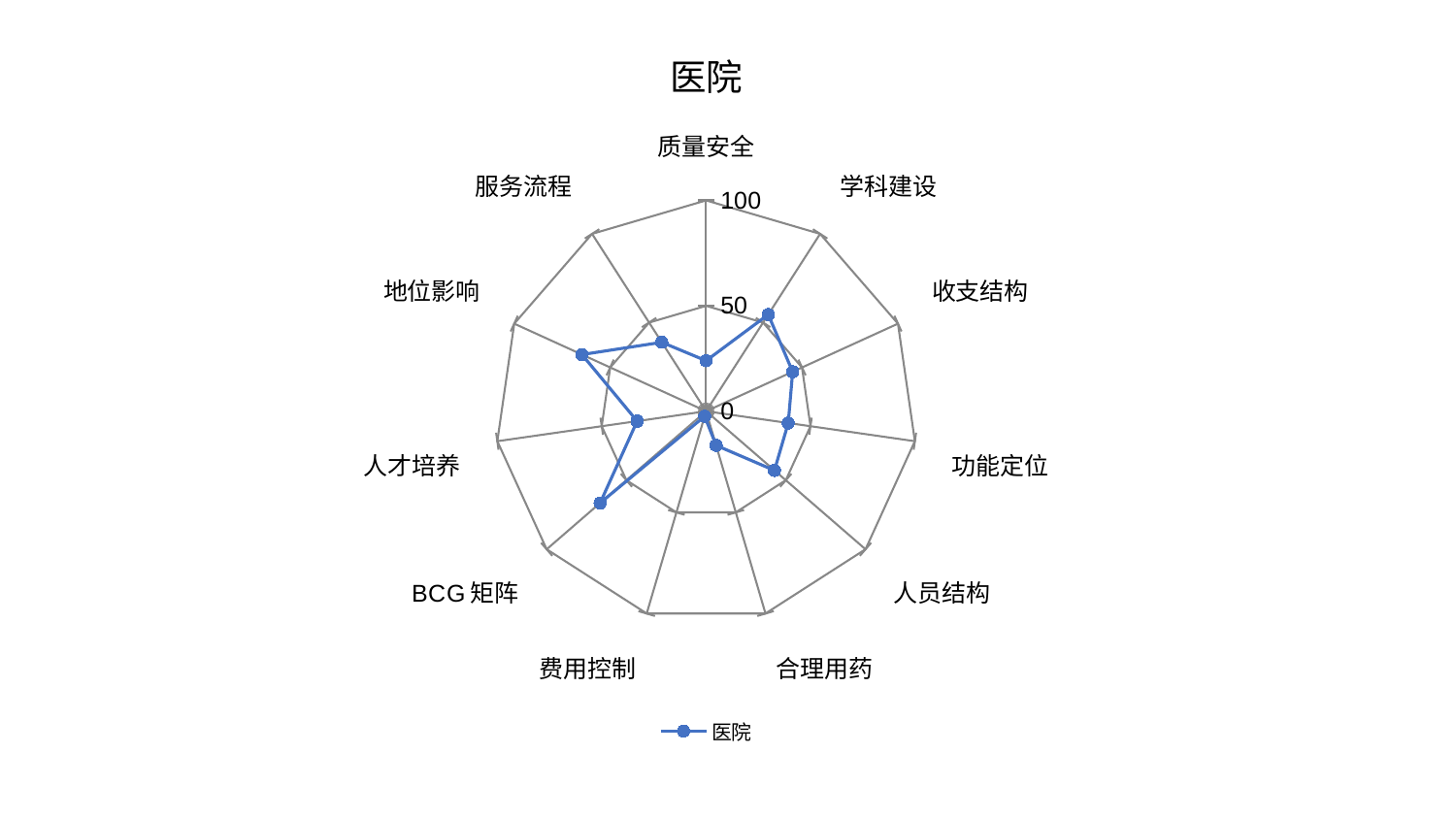

### Chart: 医院

| Category | 医院 |
|---|---|
| 质量安全 | 23.963271892417236 |
| 学科建设 | 54.516806981665944 |
| 收支结构 | 45.12190083528947 |
| 功能定位 | 39.35310415368515 |
| 人员结构 | 42.86508238593795 |
| 合理用药 | 16.893519711124675 |
| 费用控制 | 2.5051169345363866 |
| BCG矩阵 | 66.49348493402505 |
| 人才培养 | 33.04889291260351 |
| 地位影响 | 64.72426653640106 |
| 服务流程 | 38.8785979419455 |
169